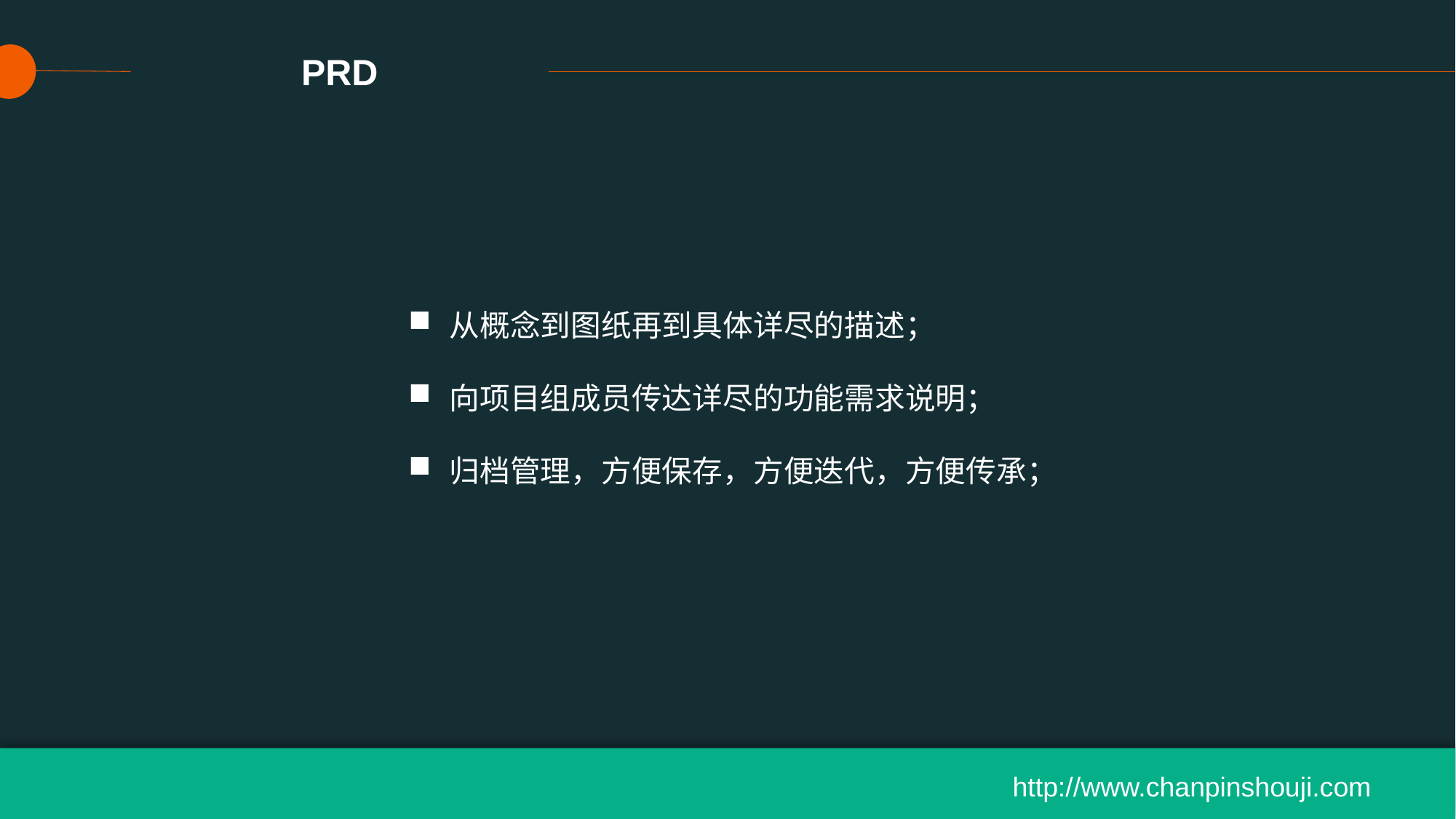

PRD
从概念到图纸再到具体详尽的描述；

向项目组成员传达详尽的功能需求说明；

归档管理，方便保存，方便迭代，方便传承；

http://www.chanpinshouji.com